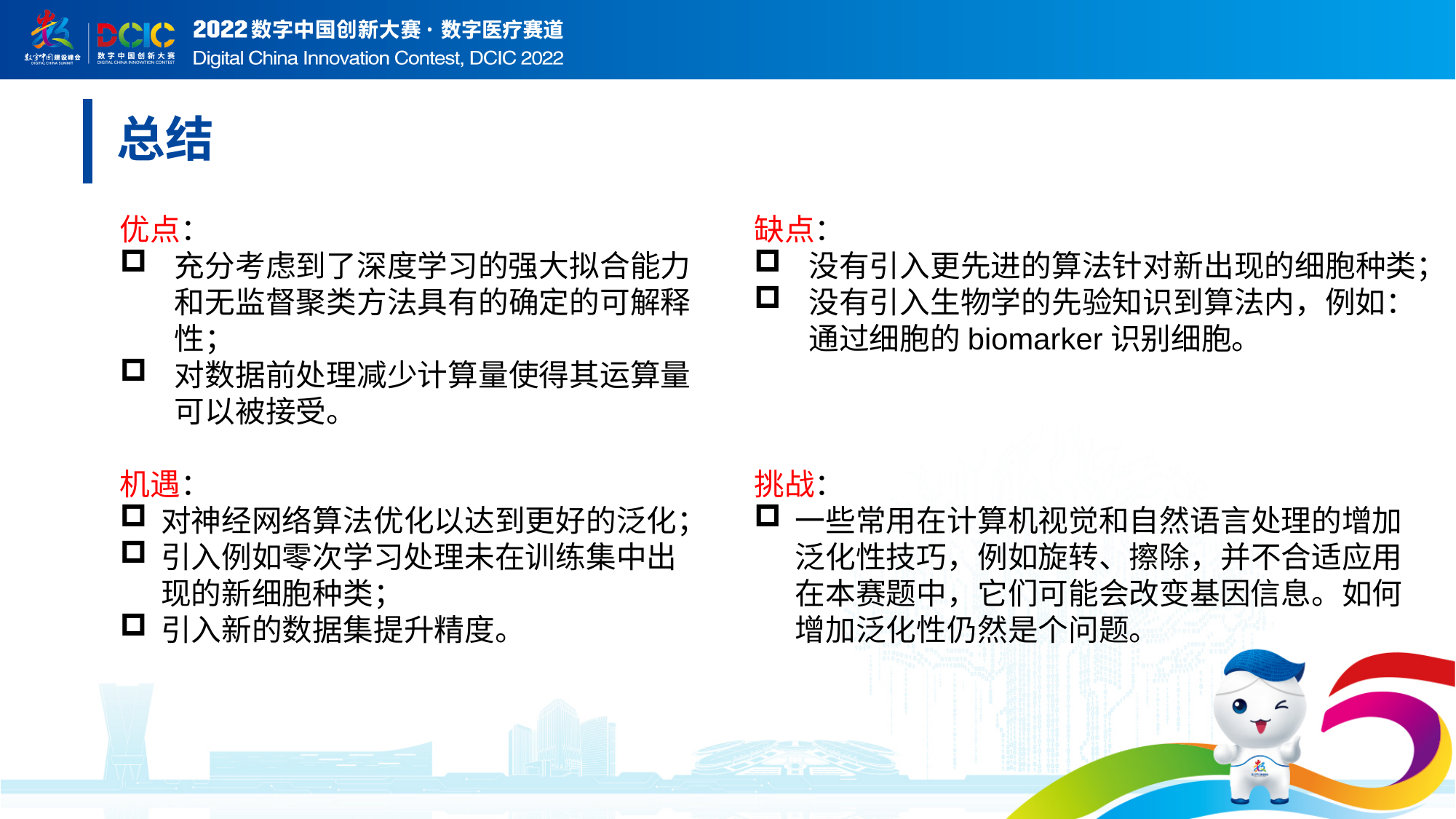

总结
优点：
充分考虑到了深度学习的强大拟合能力和无监督聚类方法具有的确定的可解释性；
对数据前处理减少计算量使得其运算量可以被接受。

机遇：
对神经网络算法优化以达到更好的泛化；
引入例如零次学习处理未在训练集中出现的新细胞种类；
引入新的数据集提升精度。

缺点：
没有引入更先进的算法针对新出现的细胞种类；
没有引入生物学的先验知识到算法内，例如：通过细胞的biomarker识别细胞。

挑战：
一些常用在计算机视觉和自然语言处理的增加泛化性技巧，例如旋转、擦除，并不合适应用在本赛题中，它们可能会改变基因信息。如何增加泛化性仍然是个问题。